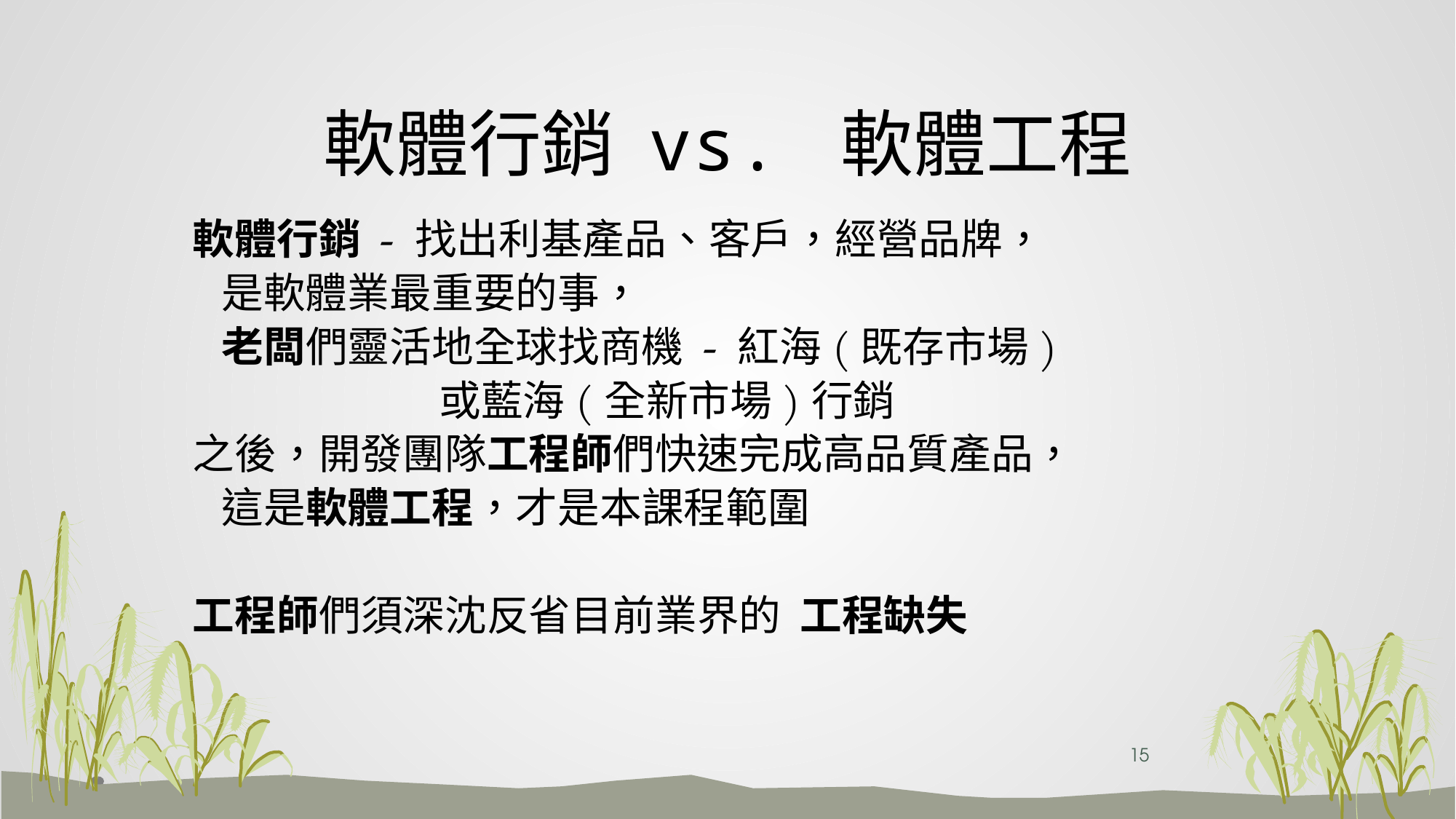

# 軟體行銷 vs. 軟體工程
軟體行銷 - 找出利基產品、客戶，經營品牌，
  是軟體業最重要的事，
  老闆們靈活地全球找商機 - 紅海(既存市場)
                         或藍海(全新市場)行銷
之後，開發團隊工程師們快速完成高品質產品，
  這是軟體工程，才是本課程範圍

工程師們須深沈反省目前業界的  工程缺失
15